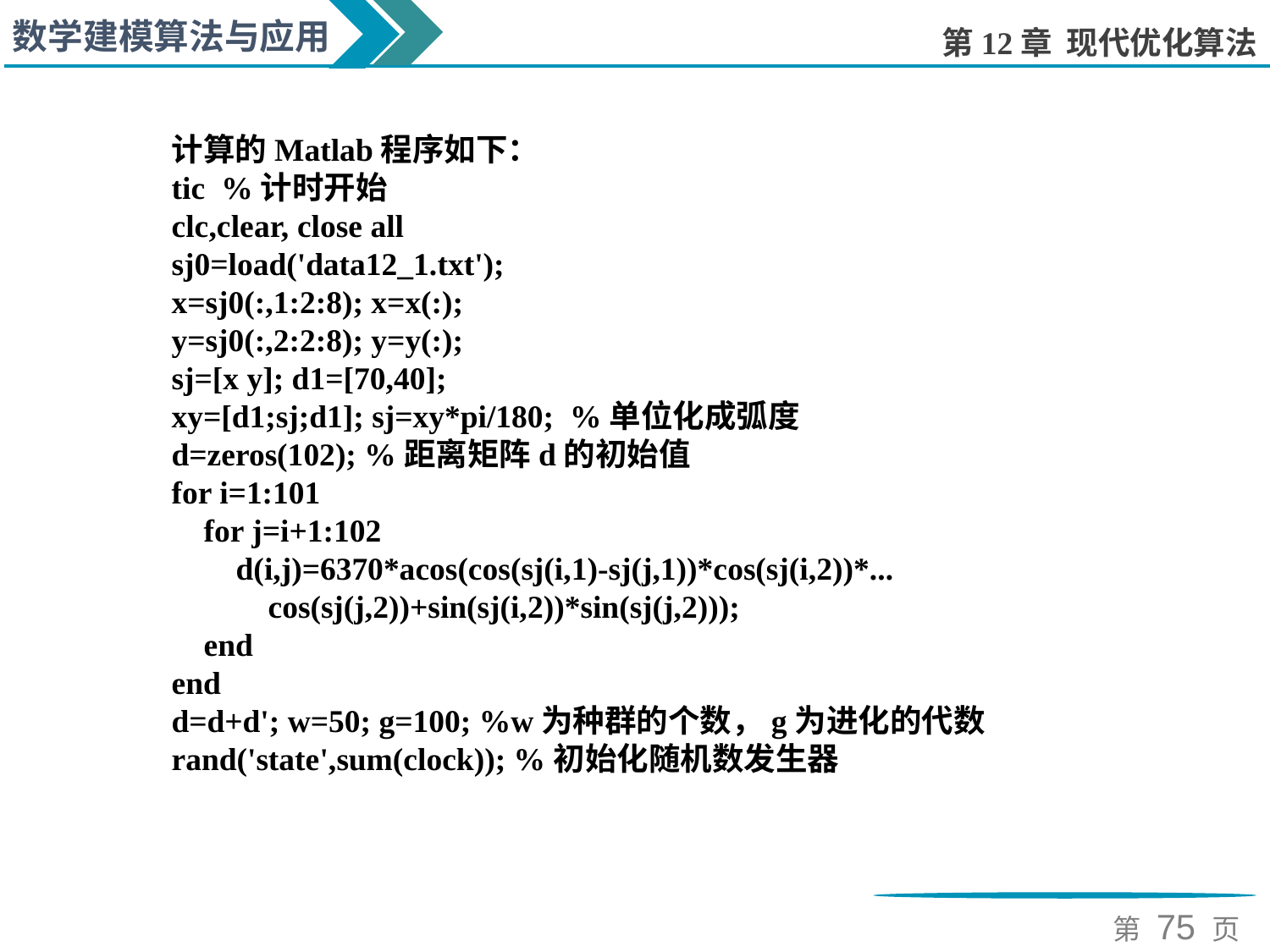

计算的Matlab程序如下：
tic  %计时开始
clc,clear, close all
sj0=load('data12_1.txt');
x=sj0(:,1:2:8); x=x(:);
y=sj0(:,2:2:8); y=y(:);
sj=[x y]; d1=[70,40];
xy=[d1;sj;d1]; sj=xy*pi/180;  %单位化成弧度
d=zeros(102); %距离矩阵d的初始值
for i=1:101
    for j=i+1:102
        d(i,j)=6370*acos(cos(sj(i,1)-sj(j,1))*cos(sj(i,2))*...
            cos(sj(j,2))+sin(sj(i,2))*sin(sj(j,2)));
    end
end
d=d+d'; w=50; g=100; %w为种群的个数，g为进化的代数
rand('state',sum(clock)); %初始化随机数发生器